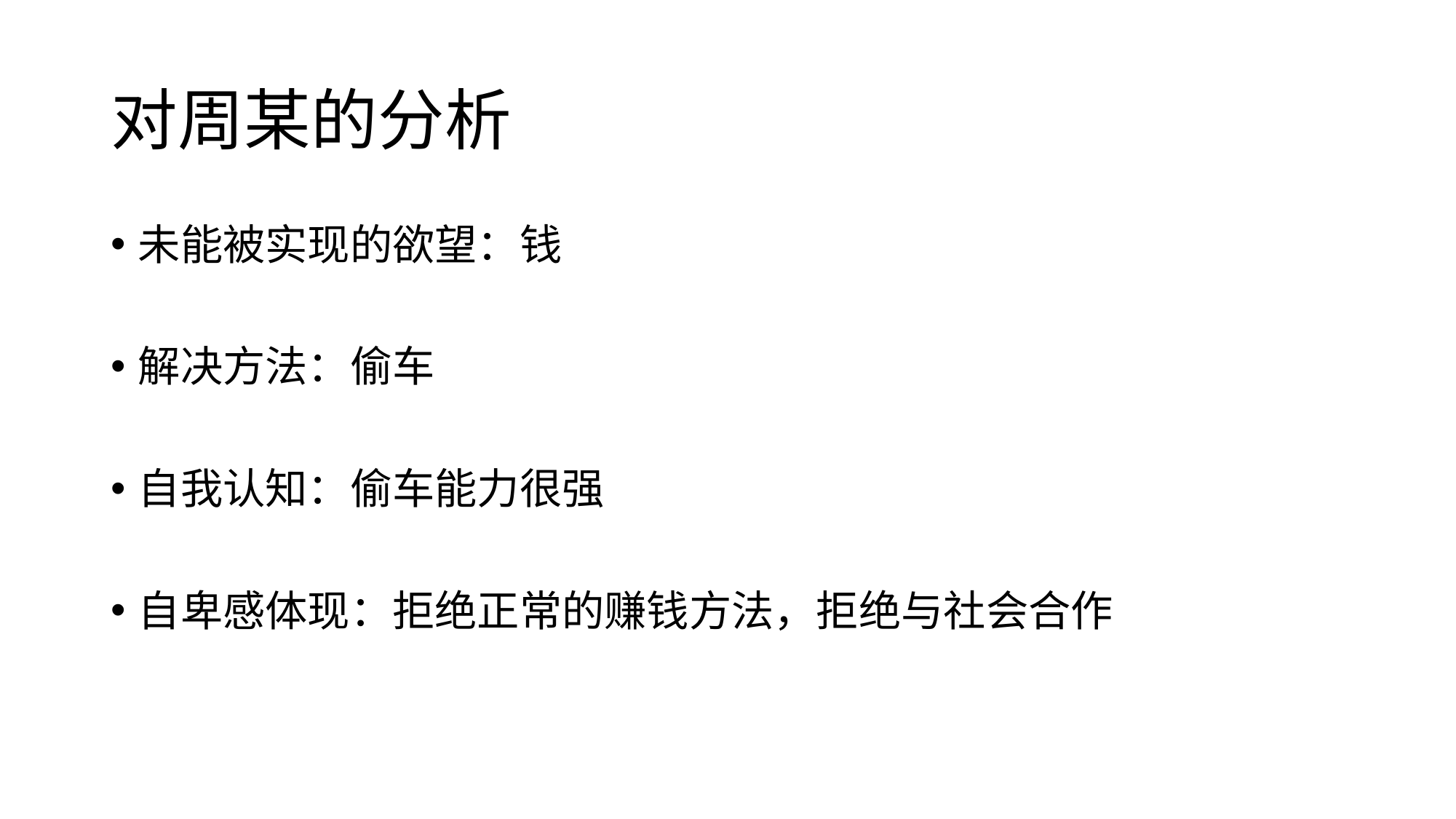

# 对周某的分析
未能被实现的欲望：钱

解决方法：偷车

自我认知：偷车能力很强

自卑感体现：拒绝正常的赚钱方法，拒绝与社会合作